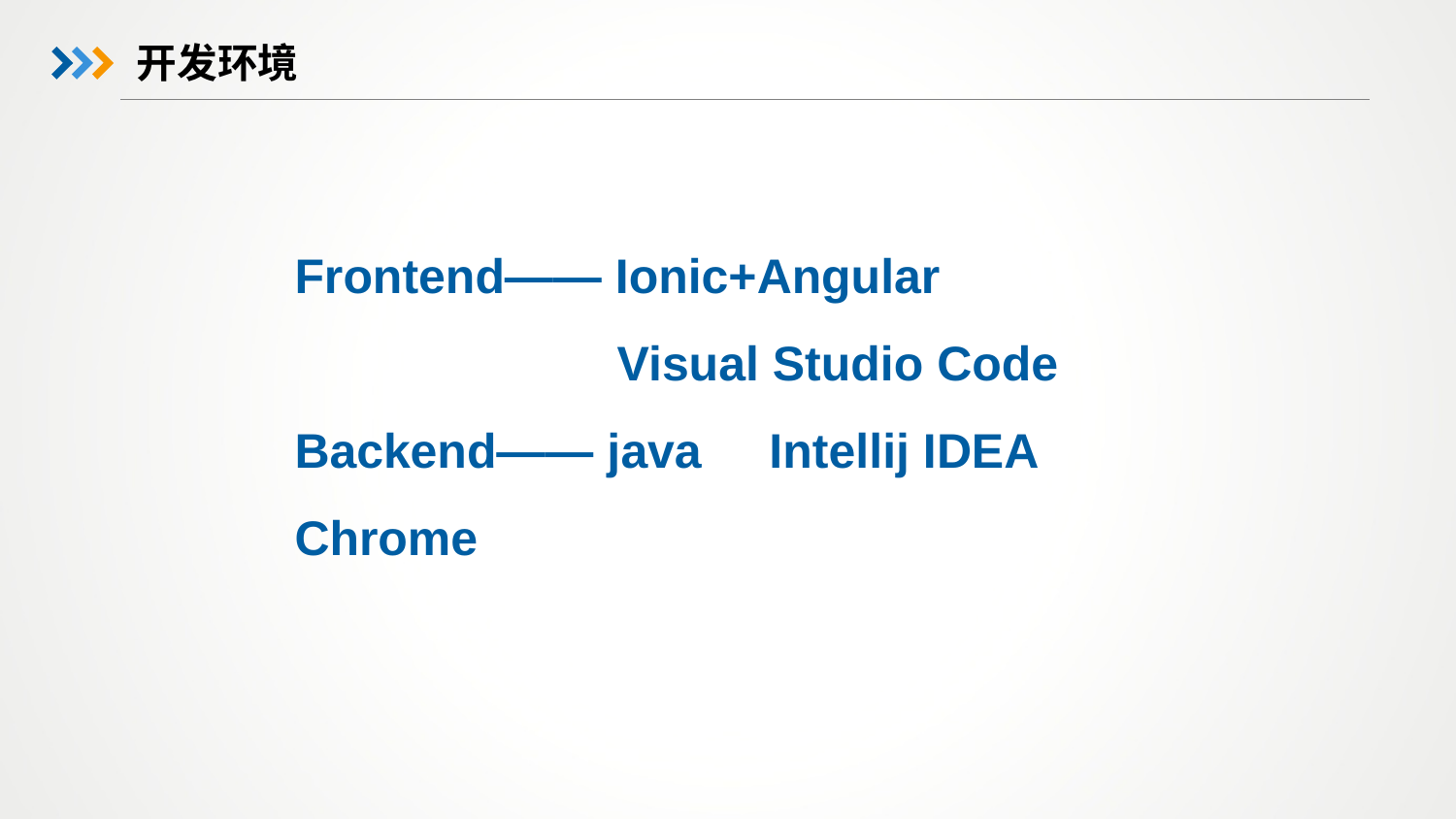

开发环境
Frontend—— Ionic+Angular
	             Visual Studio Code
Backend—— java     Intellij IDEA
Chrome